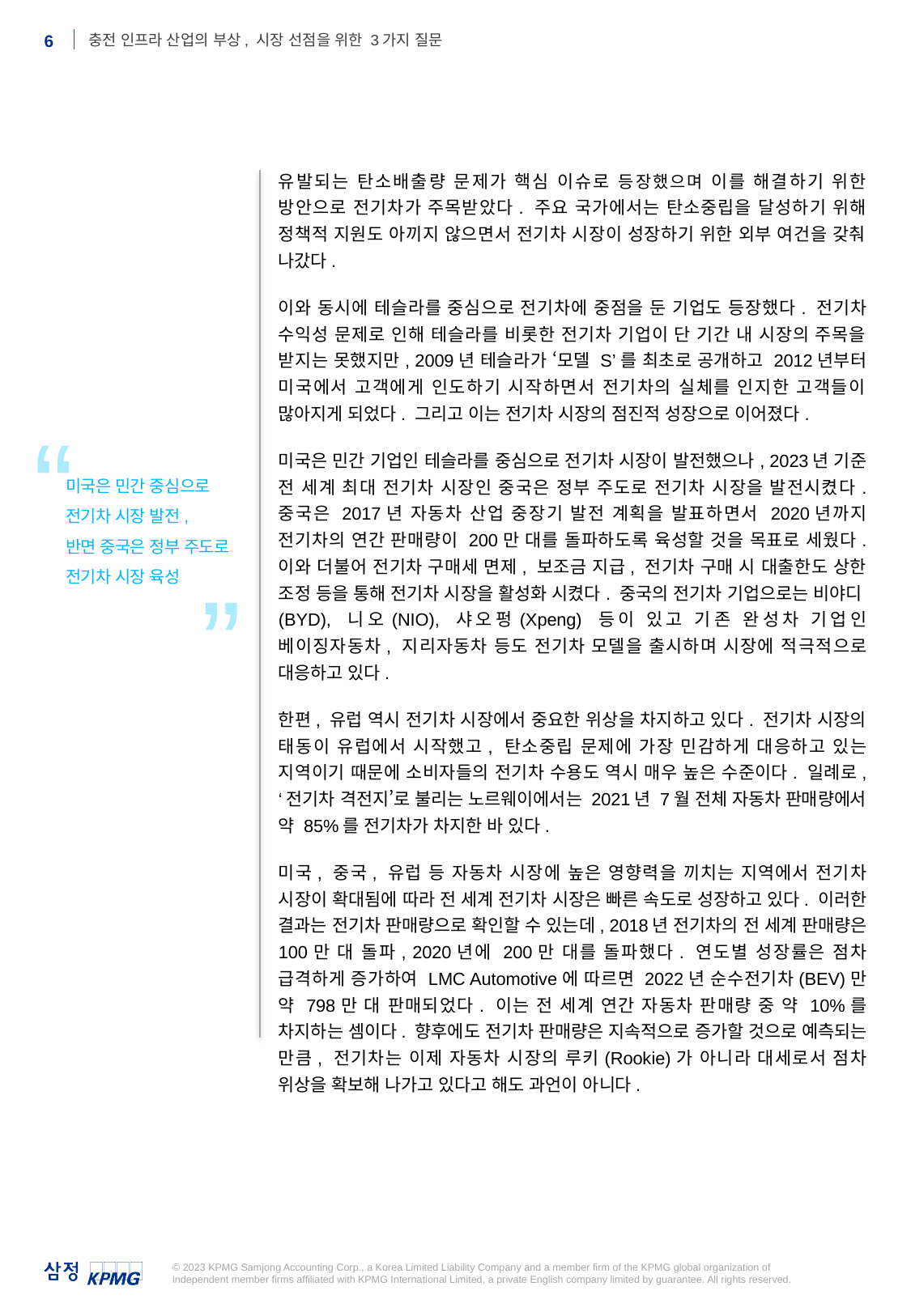

유발되는 탄소배출량 문제가 핵심 이슈로 등장했으며 이를 해결하기 위한 방안으로 전기차가 주목받았다. 주요 국가에서는 탄소중립을 달성하기 위해 정책적 지원도 아끼지 않으면서 전기차 시장이 성장하기 위한 외부 여건을 갖춰 나갔다.
이와 동시에 테슬라를 중심으로 전기차에 중점을 둔 기업도 등장했다. 전기차 수익성 문제로 인해 테슬라를 비롯한 전기차 기업이 단 기간 내 시장의 주목을 받지는 못했지만, 2009년 테슬라가 ‘모델 S’를 최초로 공개하고 2012년부터 미국에서 고객에게 인도하기 시작하면서 전기차의 실체를 인지한 고객들이 많아지게 되었다. 그리고 이는 전기차 시장의 점진적 성장으로 이어졌다.
미국은 민간 기업인 테슬라를 중심으로 전기차 시장이 발전했으나, 2023년 기준 전 세계 최대 전기차 시장인 중국은 정부 주도로 전기차 시장을 발전시켰다. 중국은 2017년 자동차 산업 중장기 발전 계획을 발표하면서 2020년까지 전기차의 연간 판매량이 200만 대를 돌파하도록 육성할 것을 목표로 세웠다. 이와 더불어 전기차 구매세 면제, 보조금 지급, 전기차 구매 시 대출한도 상한 조정 등을 통해 전기차 시장을 활성화 시켰다. 중국의 전기차 기업으로는 비야디(BYD), 니오(NIO), 샤오펑(Xpeng) 등이 있고 기존 완성차 기업인 베이징자동차, 지리자동차 등도 전기차 모델을 출시하며 시장에 적극적으로 대응하고 있다.
한편, 유럽 역시 전기차 시장에서 중요한 위상을 차지하고 있다. 전기차 시장의 태동이 유럽에서 시작했고, 탄소중립 문제에 가장 민감하게 대응하고 있는 지역이기 때문에 소비자들의 전기차 수용도 역시 매우 높은 수준이다. 일례로, ‘전기차 격전지’로 불리는 노르웨이에서는 2021년 7월 전체 자동차 판매량에서 약 85%를 전기차가 차지한 바 있다.
미국, 중국, 유럽 등 자동차 시장에 높은 영향력을 끼치는 지역에서 전기차 시장이 확대됨에 따라 전 세계 전기차 시장은 빠른 속도로 성장하고 있다. 이러한 결과는 전기차 판매량으로 확인할 수 있는데, 2018년 전기차의 전 세계 판매량은 100만 대 돌파, 2020년에 200만 대를 돌파했다. 연도별 성장률은 점차 급격하게 증가하여 LMC Automotive에 따르면 2022년 순수전기차(BEV)만 약 798만 대 판매되었다. 이는 전 세계 연간 자동차 판매량 중 약 10%를 차지하는 셈이다. 향후에도 전기차 판매량은 지속적으로 증가할 것으로 예측되는 만큼, 전기차는 이제 자동차 시장의 루키(Rookie)가 아니라 대세로서 점차 위상을 확보해 나가고 있다고 해도 과언이 아니다.

“
미국은 민간 중심으로 전기차 시장 발전,
반면 중국은 정부 주도로 전기차 시장 육성
”